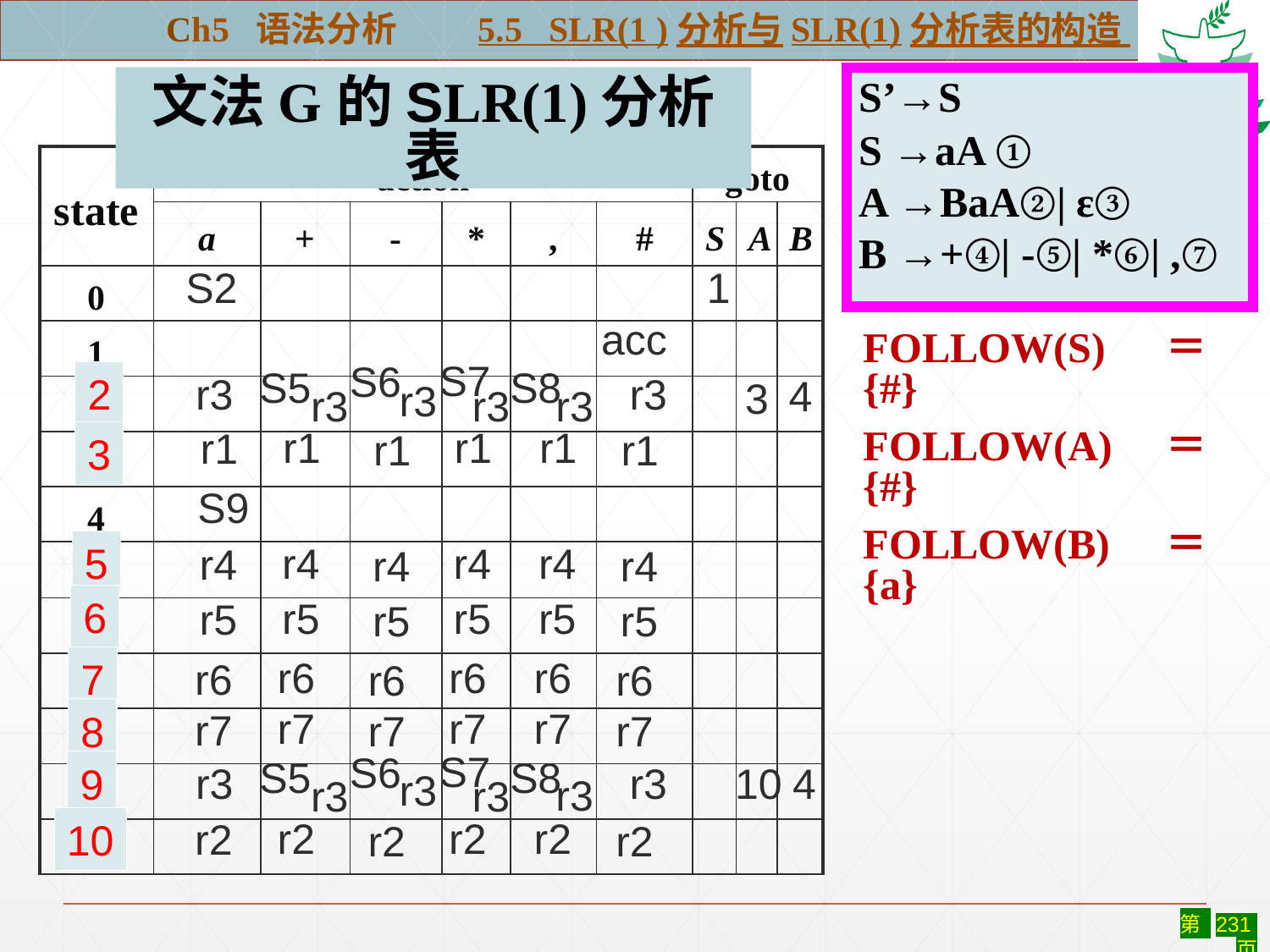

Ch5  语法分析         5.5   SLR(1 )分析与SLR(1)分析表的构造
文法G的LR(0)分析表
文法G的SLR(1)分析表
S’→S
S →aA ①
A →BaA②| ε③
B →+④| -⑤| *⑥| ,⑦
| state | action |  |  |  |  |  | goto |  |  |
| --- | --- | --- | --- | --- | --- | --- | --- | --- | --- |
|  | a | + | - | \* | , | # | S | A | B |
| 0 |  |  |  |  |  |  |  |  |  |
| 1 |  |  |  |  |  |  |  |  |  |
| 2 |  |  |  |  |  |  |  |  |  |
| 3 |  |  |  |  |  |  |  |  |  |
| 4 |  |  |  |  |  |  |  |  |  |
| 5 |  |  |  |  |  |  |  |  |  |
| 6 |  |  |  |  |  |  |  |  |  |
| 7 |  |  |  |  |  |  |  |  |  |
| 8 |  |  |  |  |  |  |  |  |  |
| 9 |  |  |  |  |  |  |  |  |  |
| 10 |  |  |  |  |  |  |  |  |  |
S2
1
acc
FOLLOW(S)＝{#}
FOLLOW(A)＝{#}
FOLLOW(B)＝{a}
S7
S6
S5
S8
r3
2
3
5
6
7
8
9
10
r3
4
3
r3
r3
r3
r3
r1
r1
r1
r1
r1
r1
S9
r4
r4
r4
r4
r4
r4
r5
r5
r5
r5
r5
r5
r6
r6
r6
r6
r6
r6
r7
r7
r7
r7
r7
r7
S7
S6
S5
S8
4
10
r3
r3
r3
r3
r3
r3
r2
r2
r2
r2
r2
r2